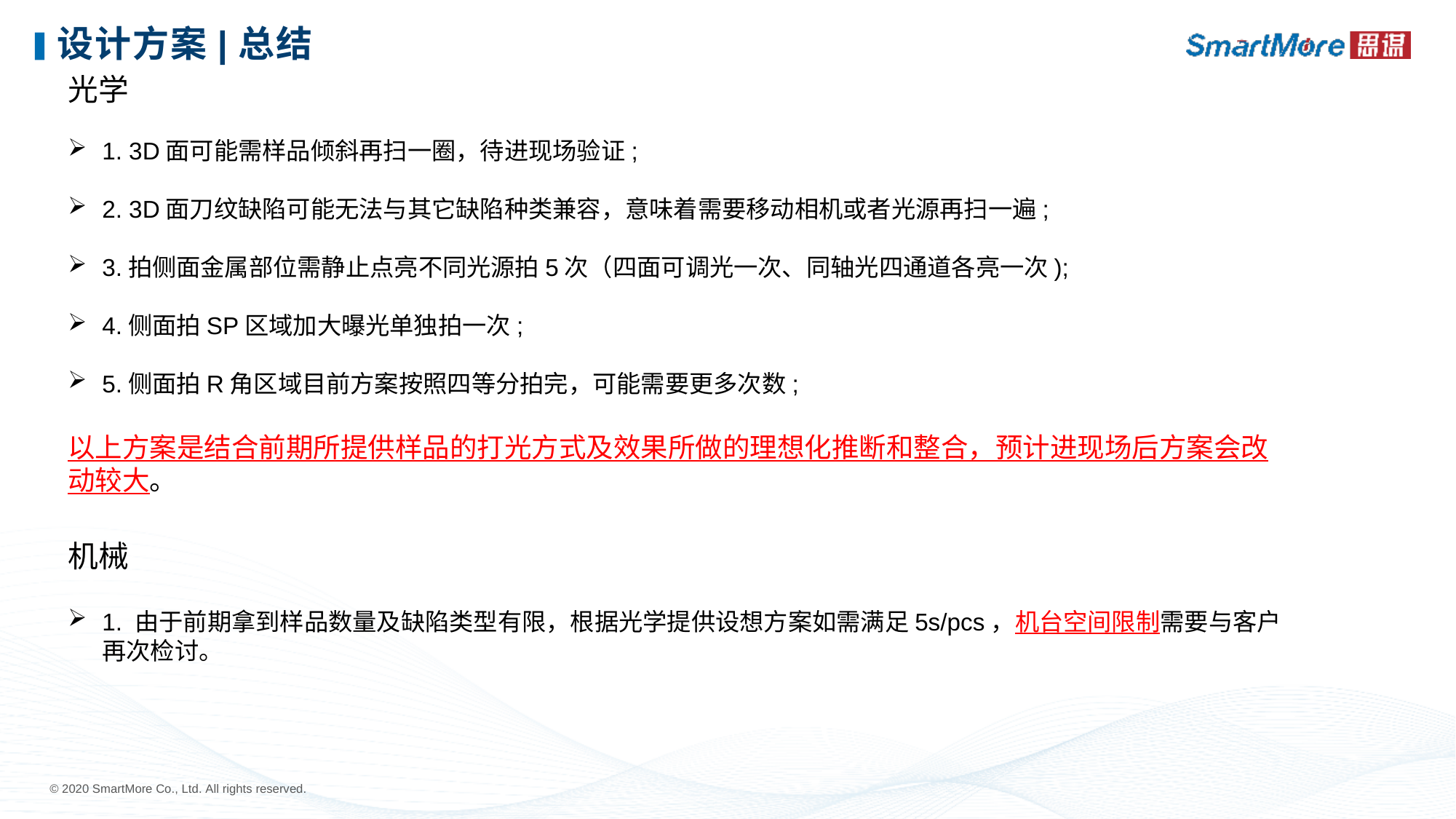

# 设计方案|总结
光学

1. 3D面可能需样品倾斜再扫一圈，待进现场验证;

2. 3D面刀纹缺陷可能无法与其它缺陷种类兼容，意味着需要移动相机或者光源再扫一遍;

3.拍侧面金属部位需静止点亮不同光源拍5次（四面可调光一次、同轴光四通道各亮一次);

4.侧面拍SP区域加大曝光单独拍一次;

5.侧面拍R角区域目前方案按照四等分拍完，可能需要更多次数;

以上方案是结合前期所提供样品的打光方式及效果所做的理想化推断和整合，预计进现场后方案会改动较大。
机械

1. 由于前期拿到样品数量及缺陷类型有限，根据光学提供设想方案如需满足5s/pcs，机台空间限制需要与客户再次检讨。